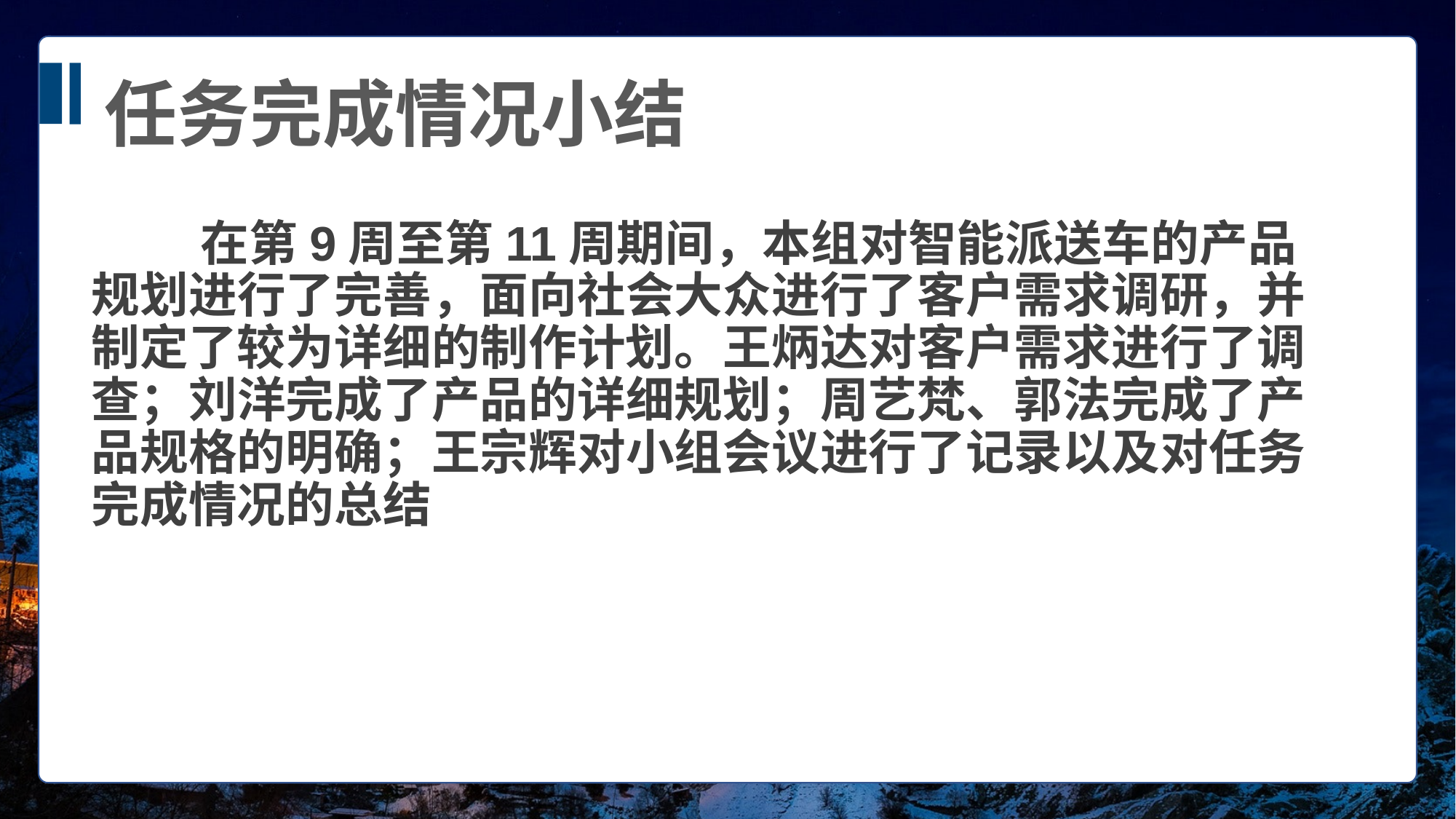

任务完成情况小结
	在第9周至第11周期间，本组对智能派送车的产品规划进行了完善，面向社会大众进行了客户需求调研，并制定了较为详细的制作计划。王炳达对客户需求进行了调查；刘洋完成了产品的详细规划；周艺梵、郭法完成了产品规格的明确；王宗辉对小组会议进行了记录以及对任务完成情况的总结